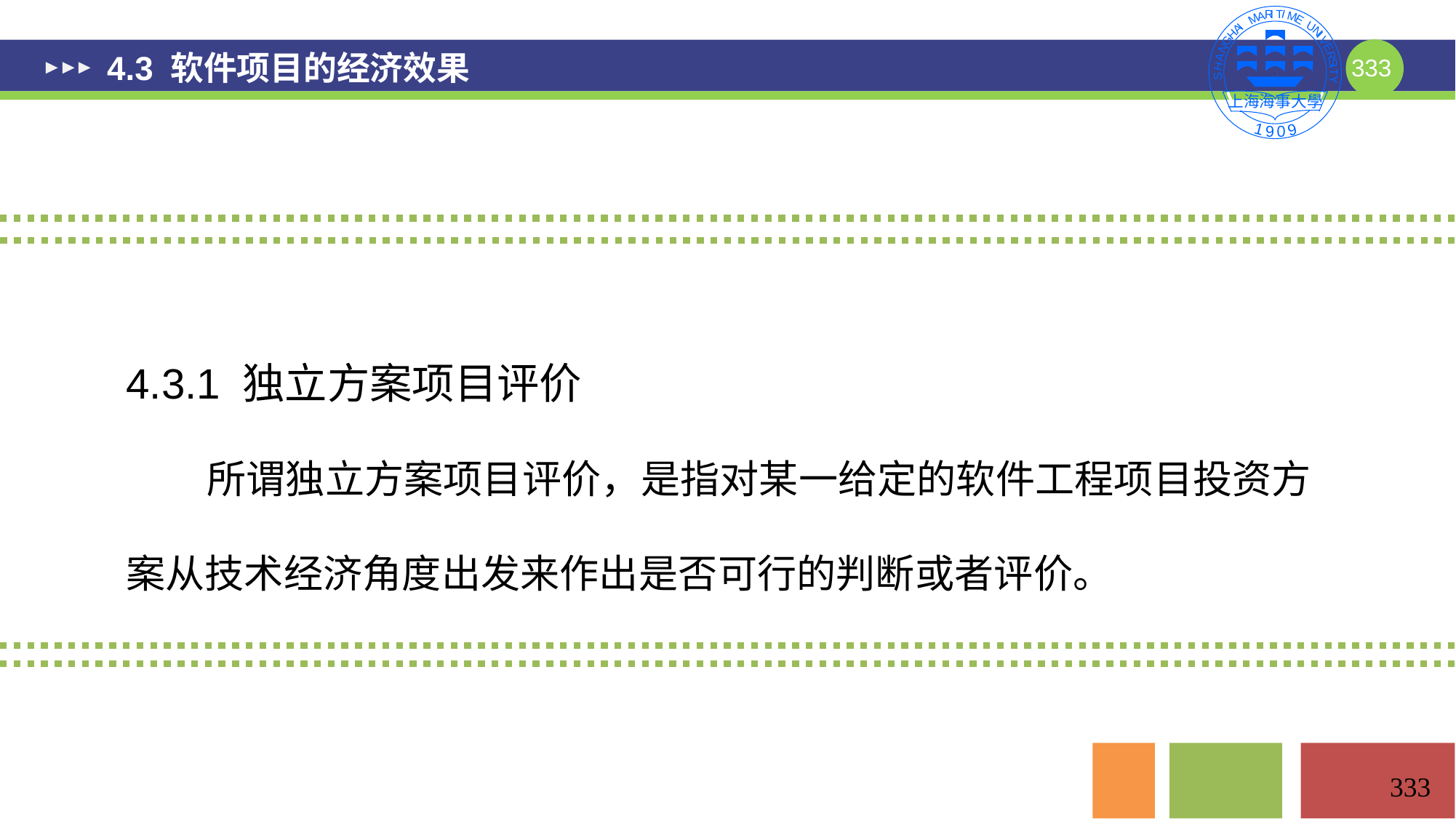

# 4.3 软件项目的经济效果
4.3.1 独立方案项目评价
        所谓独立方案项目评价，是指对某一给定的软件工程项目投资方案从技术经济角度出发来作出是否可行的判断或者评价。

333
333